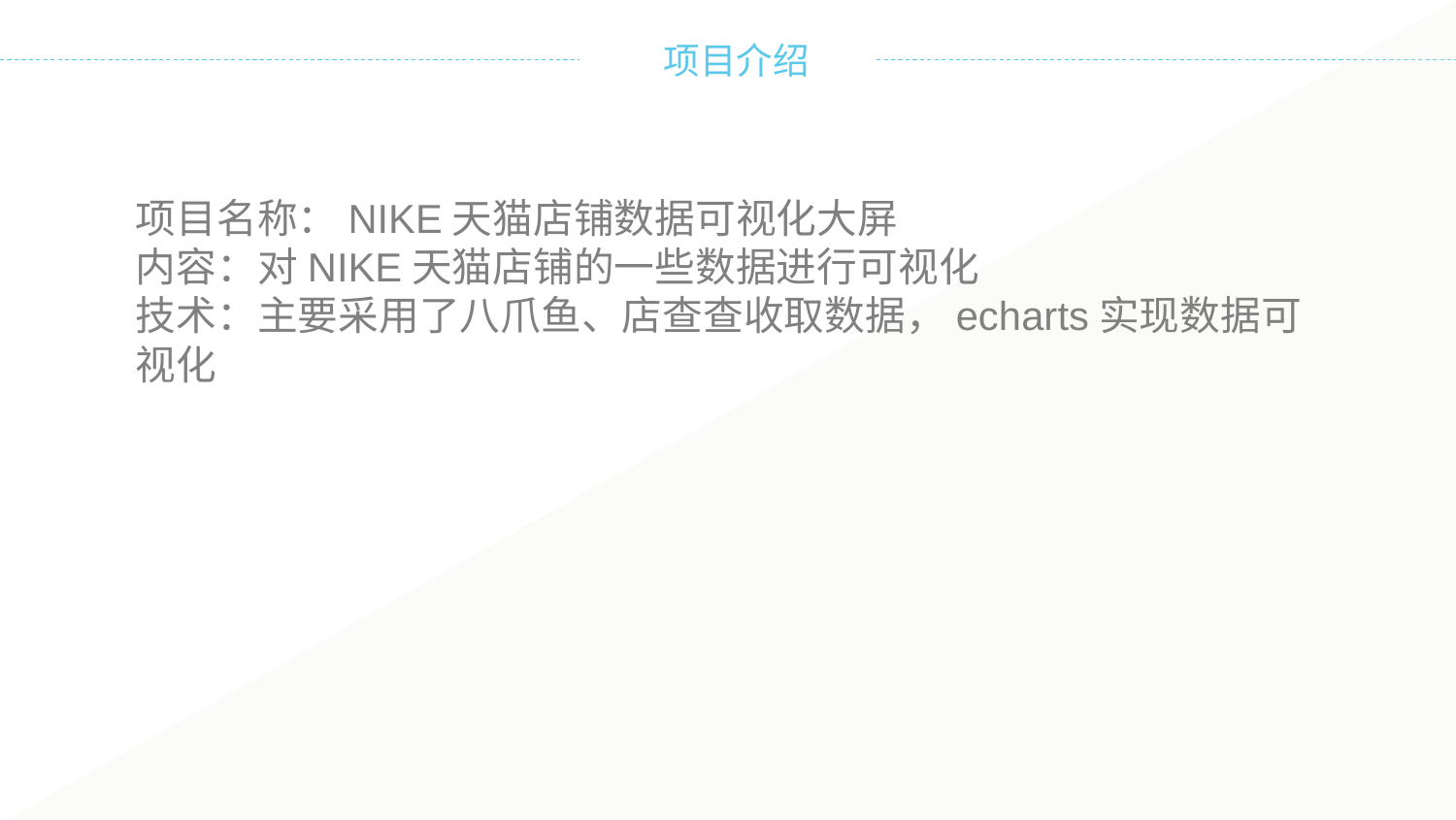

项目名称：NIKE天猫店铺数据可视化大屏
内容：对NIKE天猫店铺的一些数据进行可视化
技术：主要采用了八爪鱼、店查查收取数据，echarts实现数据可视化